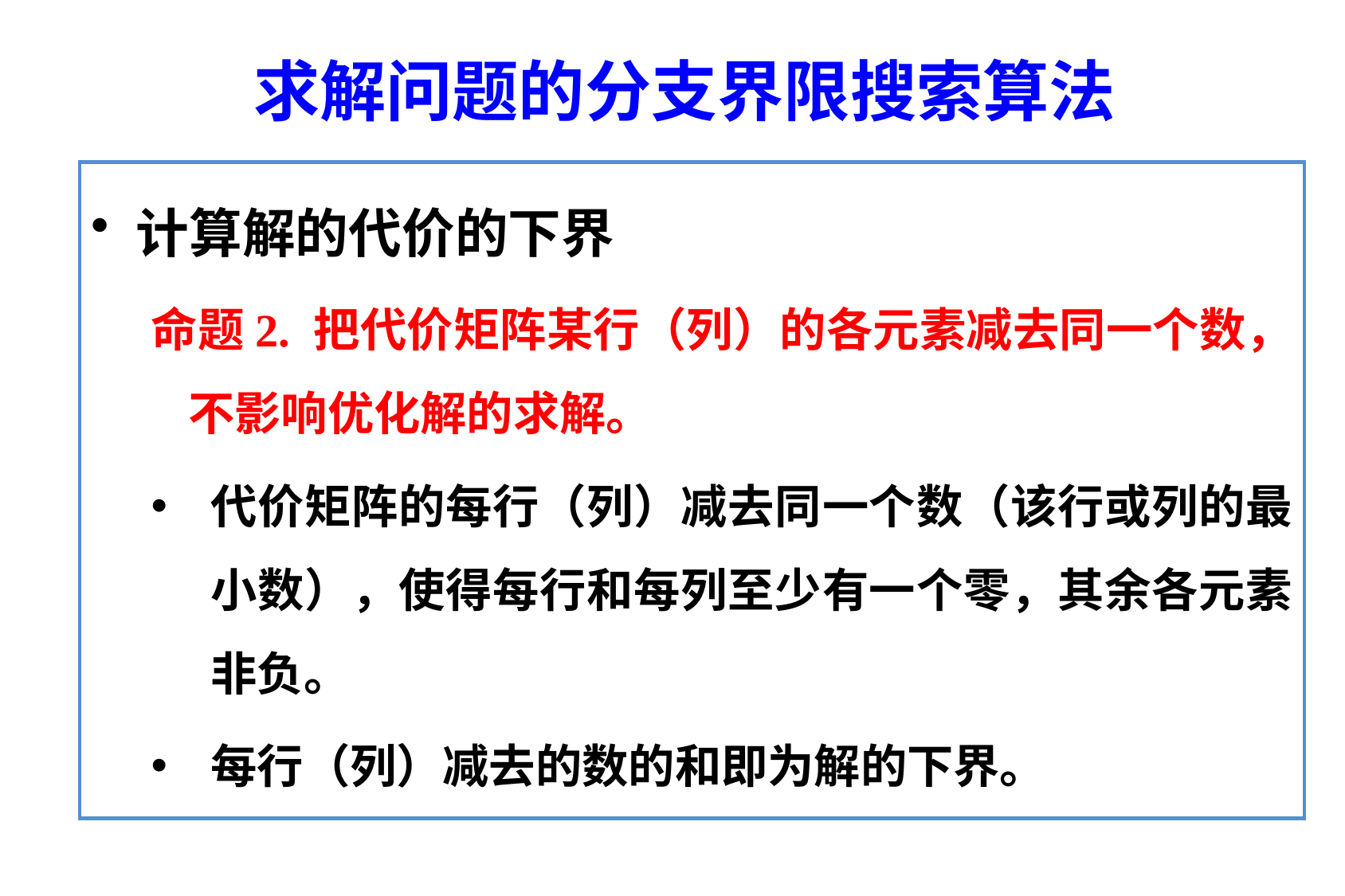

求解问题的分支界限搜索算法
计算解的代价的下界
命题2. 把代价矩阵某行（列）的各元素减去同一个数， 不影响优化解的求解。
代价矩阵的每行（列）减去同一个数（该行或列的最小数），使得每行和每列至少有一个零，其余各元素非负。
每行（列）减去的数的和即为解的下界。